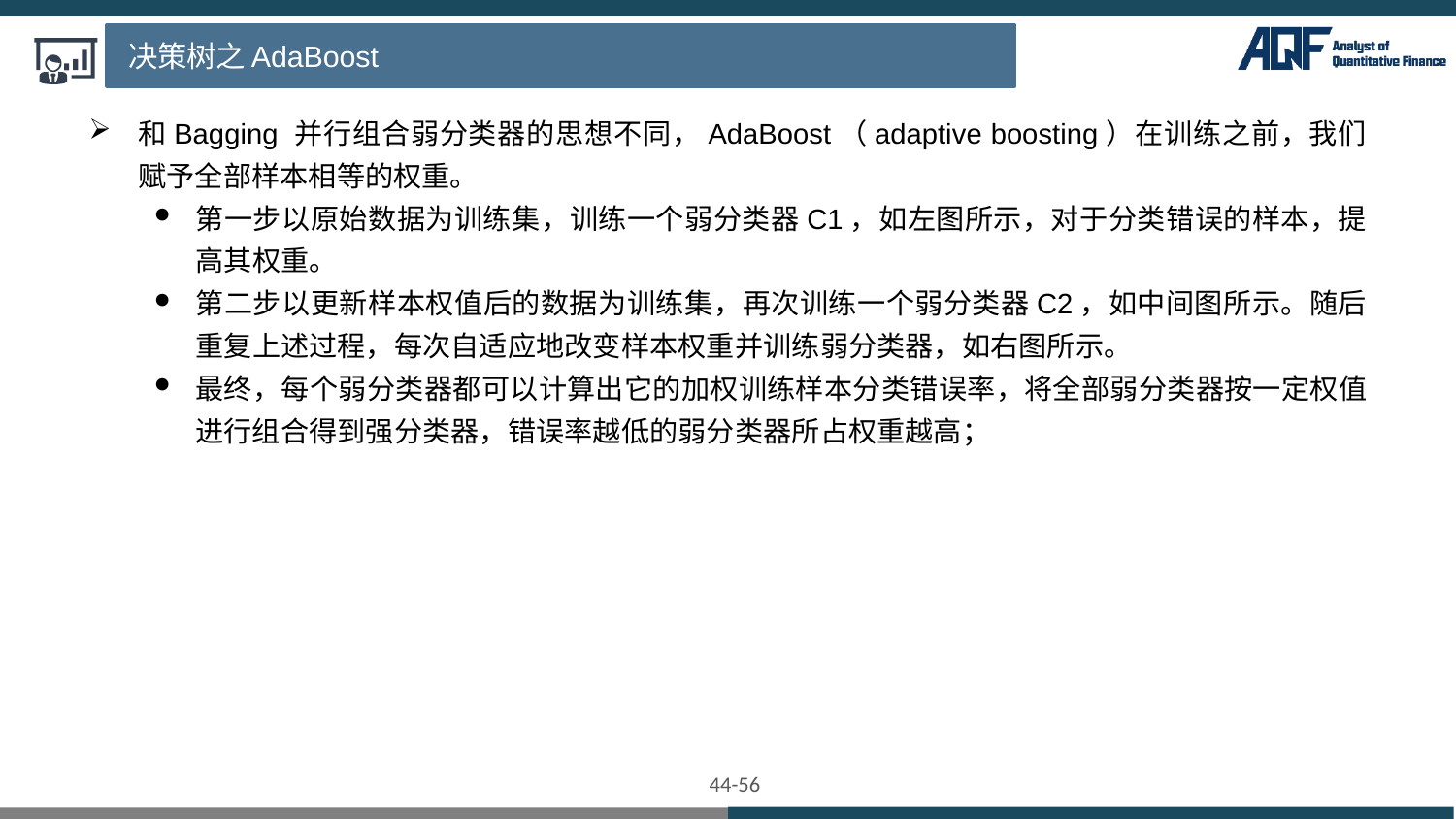

决策树之AdaBoost
和Bagging 并行组合弱分类器的思想不同，AdaBoost（adaptive boosting）在训练之前，我们赋予全部样本相等的权重。
第一步以原始数据为训练集，训练一个弱分类器C1，如左图所示，对于分类错误的样本，提高其权重。
第二步以更新样本权值后的数据为训练集，再次训练一个弱分类器C2，如中间图所示。随后重复上述过程，每次自适应地改变样本权重并训练弱分类器，如右图所示。
最终，每个弱分类器都可以计算出它的加权训练样本分类错误率，将全部弱分类器按一定权值进行组合得到强分类器，错误率越低的弱分类器所占权重越高；